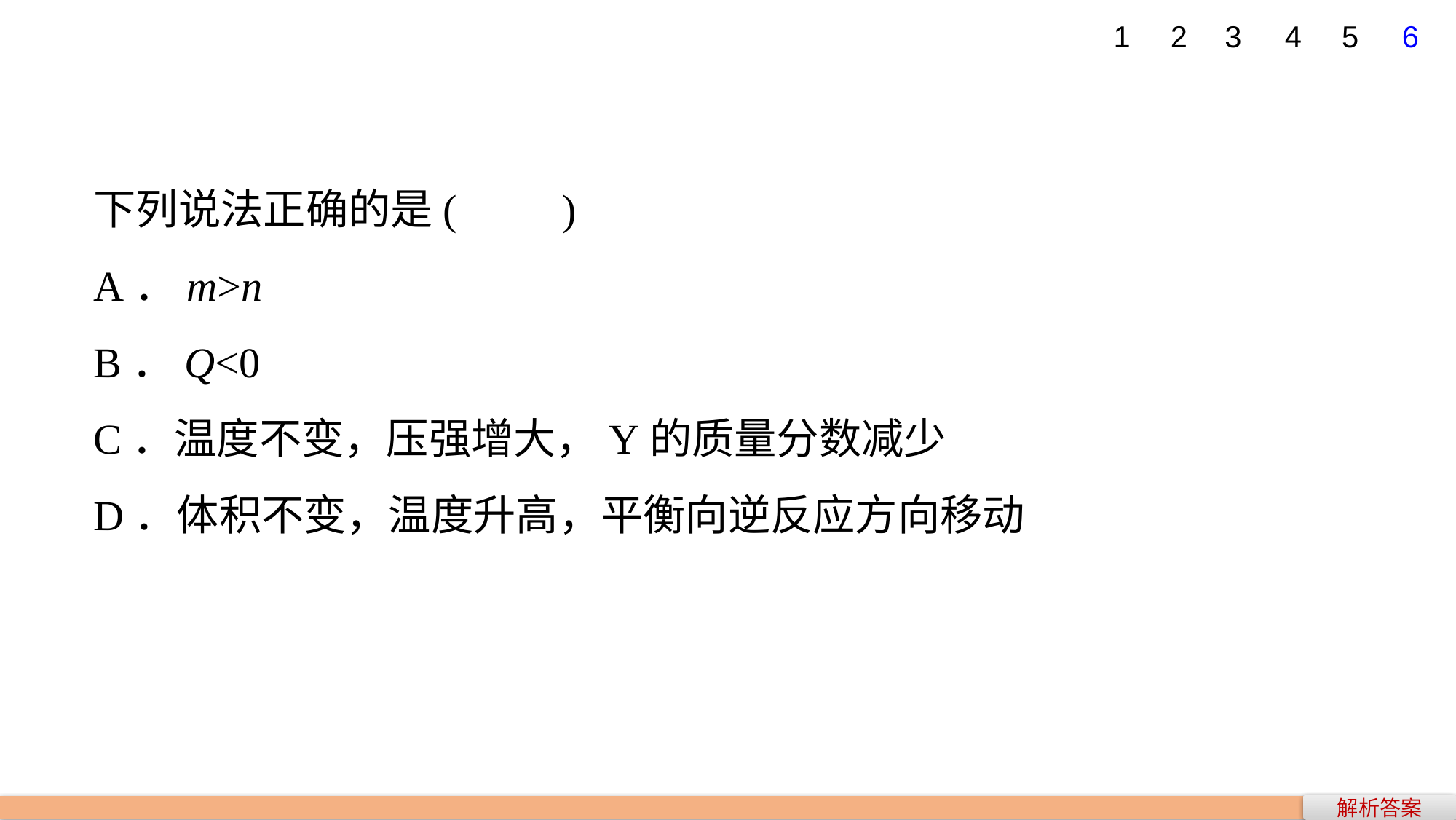

1
2
3
4
5
6
下列说法正确的是(　　)
A．m>n
B．Q<0
C．温度不变，压强增大，Y的质量分数减少
D．体积不变，温度升高，平衡向逆反应方向移动
解析答案